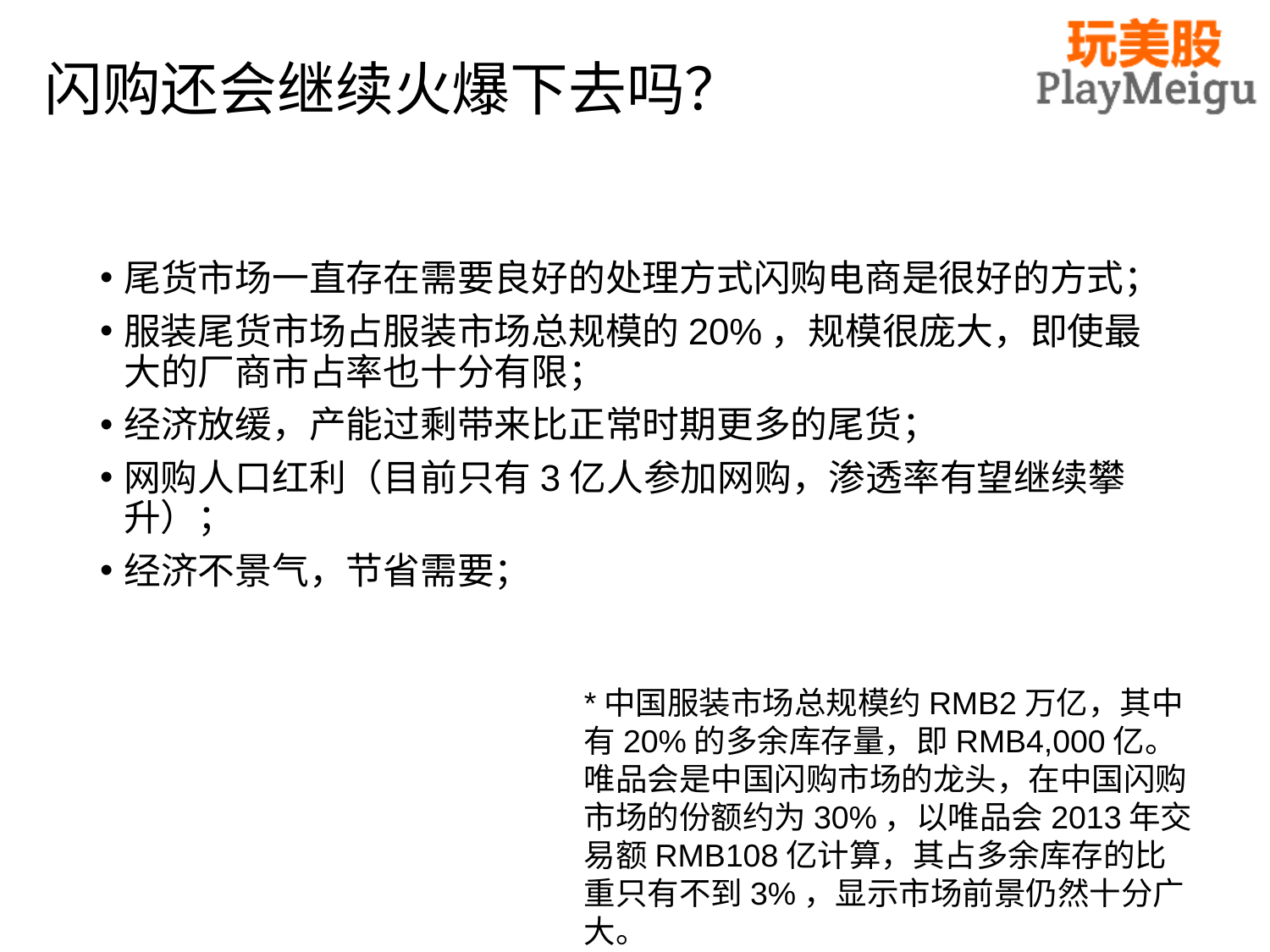

# 闪购还会继续火爆下去吗？
尾货市场一直存在需要良好的处理方式闪购电商是很好的方式；
服装尾货市场占服装市场总规模的20%，规模很庞大，即使最大的厂商市占率也十分有限；
经济放缓，产能过剩带来比正常时期更多的尾货；
网购人口红利（目前只有3亿人参加网购，渗透率有望继续攀升）；
经济不景气，节省需要；

*中国服装市场总规模约RMB2万亿，其中有20%的多余库存量，即RMB4,000亿。唯品会是中国闪购市场的龙头，在中国闪购市场的份额约为30%，以唯品会2013年交易额RMB108亿计算，其占多余库存的比重只有不到3%，显示市场前景仍然十分广大。